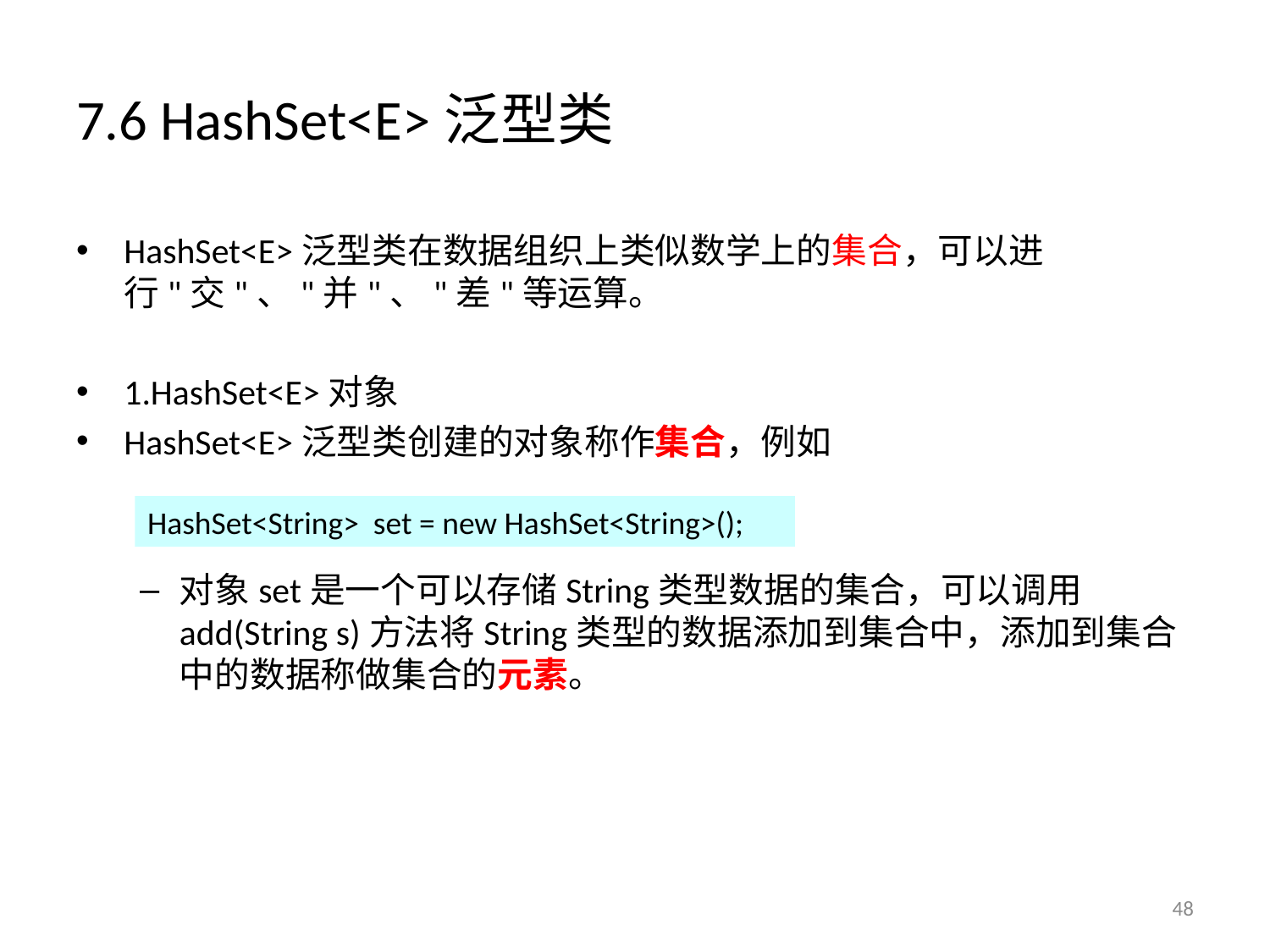

# 7.6 HashSet<E>泛型类
HashSet<E>泛型类在数据组织上类似数学上的集合，可以进行"交"、"并"、"差"等运算。

1.HashSet<E>对象
HashSet<E>泛型类创建的对象称作集合，例如

对象set是一个可以存储String类型数据的集合，可以调用add(String s)方法将String类型的数据添加到集合中，添加到集合中的数据称做集合的元素。
HashSet<String>  set = new HashSet<String>();
48